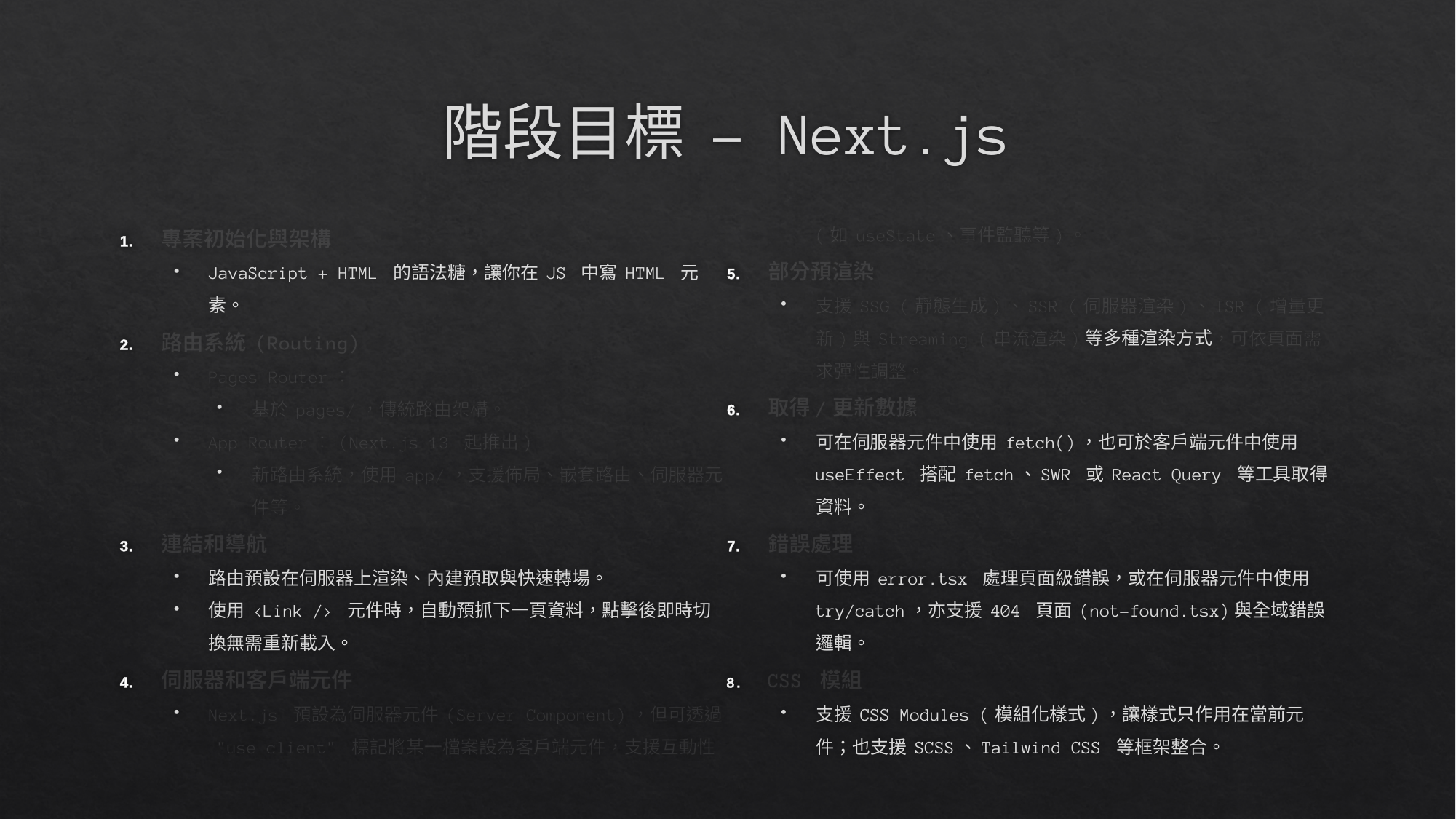

# 階段目標 - Next.js
專案初始化與架構
JavaScript + HTML 的語法糖，讓你在 JS 中寫 HTML 元素。
路由系統 (Routing)
Pages Router：
基於 pages/，傳統路由架構。
App Router： (Next.js 13 起推出)
新路由系統，使用 app/，支援佈局、嵌套路由、伺服器元件等。
連結和導航
路由預設在伺服器上渲染、內建預取與快速轉場。
使用 <Link /> 元件時，自動預抓下一頁資料，點擊後即時切換無需重新載入。
伺服器和客戶端元件
Next.js 預設為伺服器元件 (Server Component)，但可透過 "use client" 標記將某一檔案設為客戶端元件，支援互動性 (如 useState、事件監聽等)。
部分預渲染
支援 SSG (靜態生成)、SSR (伺服器渲染)、ISR (增量更新)與 Streaming (串流渲染)等多種渲染方式，可依頁面需求彈性調整。
取得/更新數據
可在伺服器元件中使用 fetch()，也可於客戶端元件中使用 useEffect 搭配 fetch、SWR 或 React Query 等工具取得資料。
錯誤處理
可使用 error.tsx 處理頁面級錯誤，或在伺服器元件中使用 try/catch，亦支援 404 頁面 (not-found.tsx)與全域錯誤邏輯。
CSS 模組
支援 CSS Modules (模組化樣式)，讓樣式只作用在當前元件；也支援 SCSS、Tailwind CSS 等框架整合。